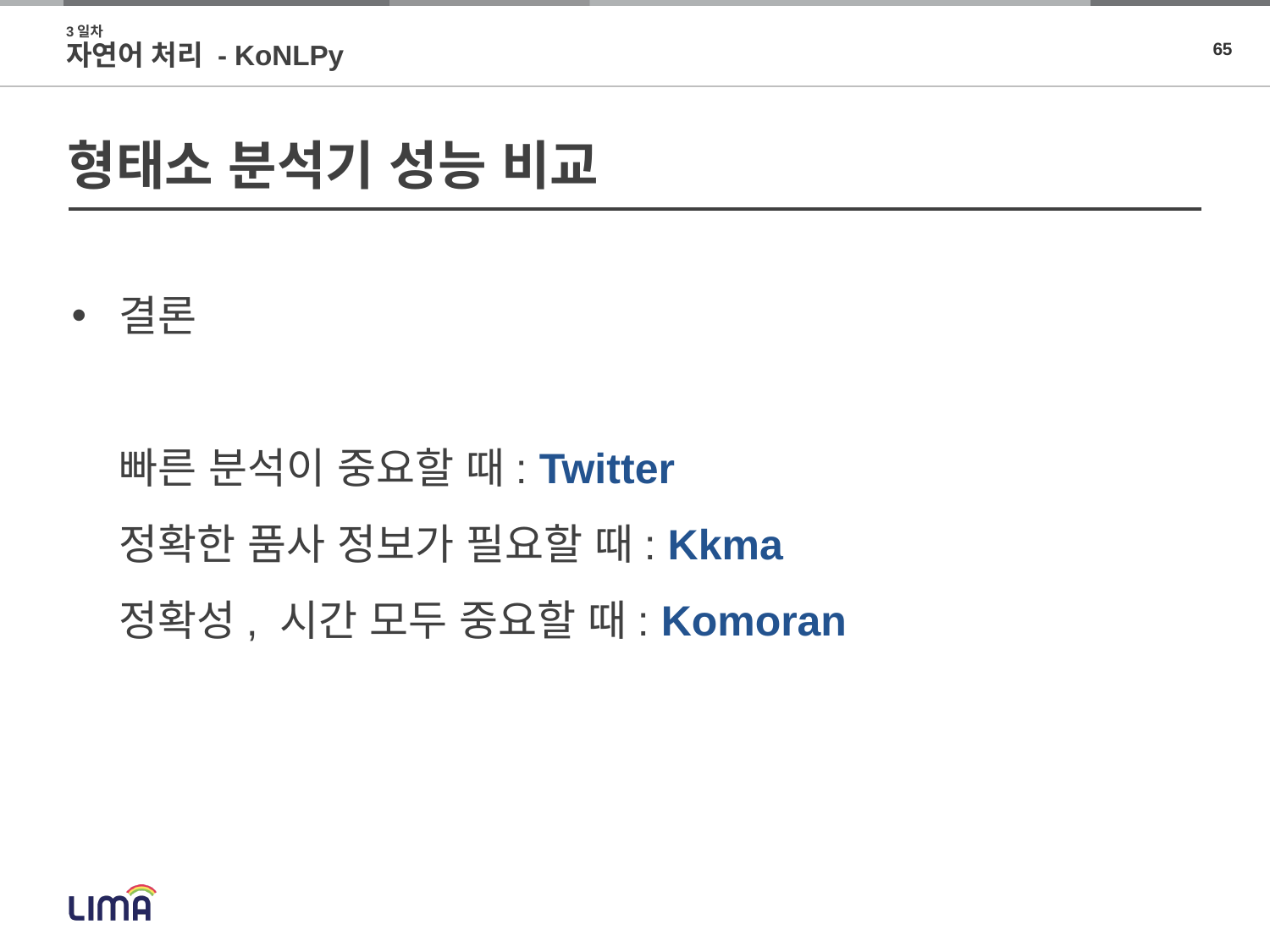

3일차
자연어 처리 - KoNLPy
# 형태소 분석기 성능 비교
결론
빠른 분석이 중요할 때: Twitter
정확한 품사 정보가 필요할 때: Kkma
정확성, 시간 모두 중요할 때: Komoran